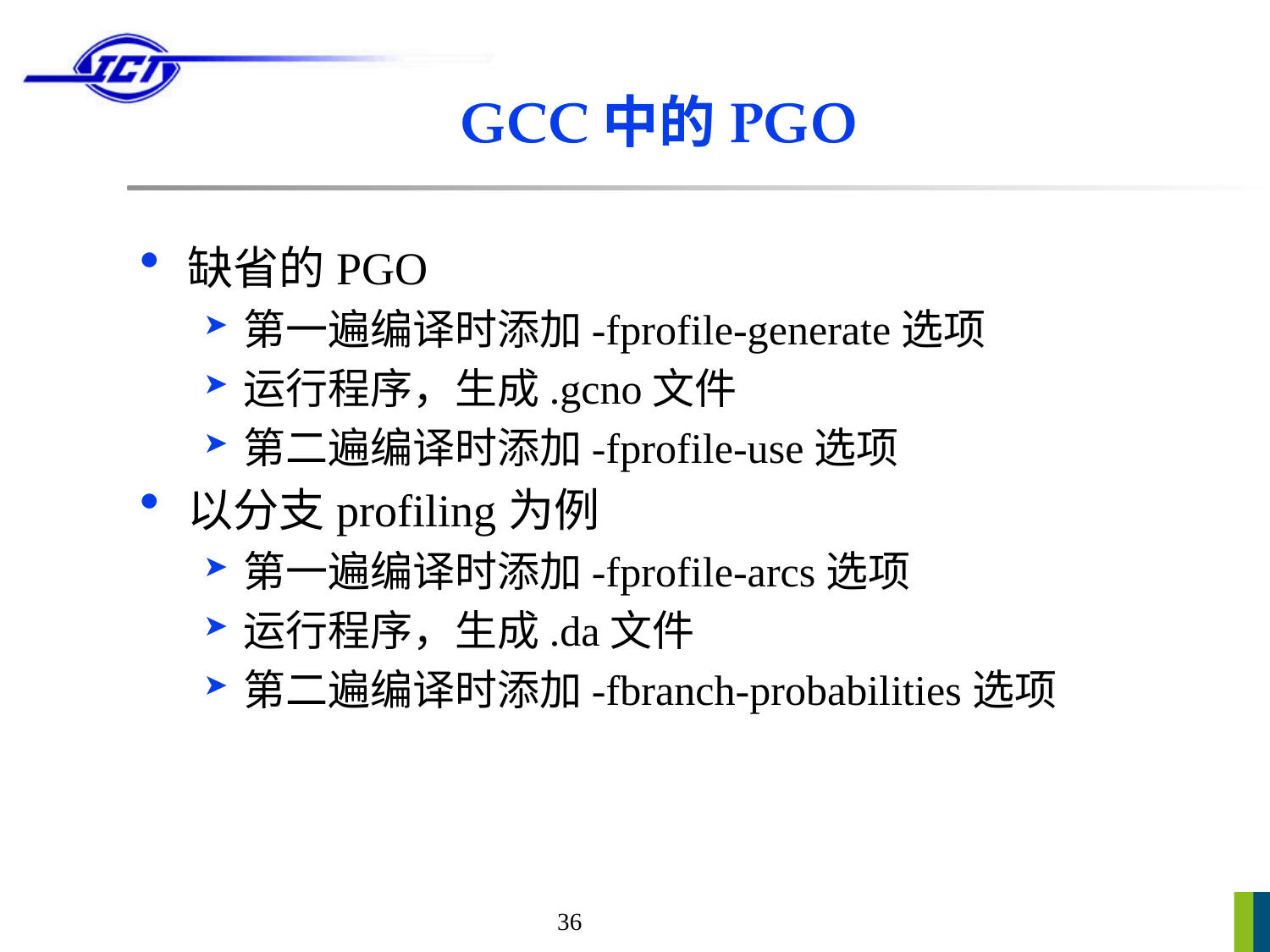

# GCC中的PGO
缺省的PGO
第一遍编译时添加-fprofile-generate选项
运行程序，生成.gcno文件
第二遍编译时添加-fprofile-use选项
以分支profiling为例
第一遍编译时添加-fprofile-arcs选项
运行程序，生成.da文件
第二遍编译时添加-fbranch-probabilities选项